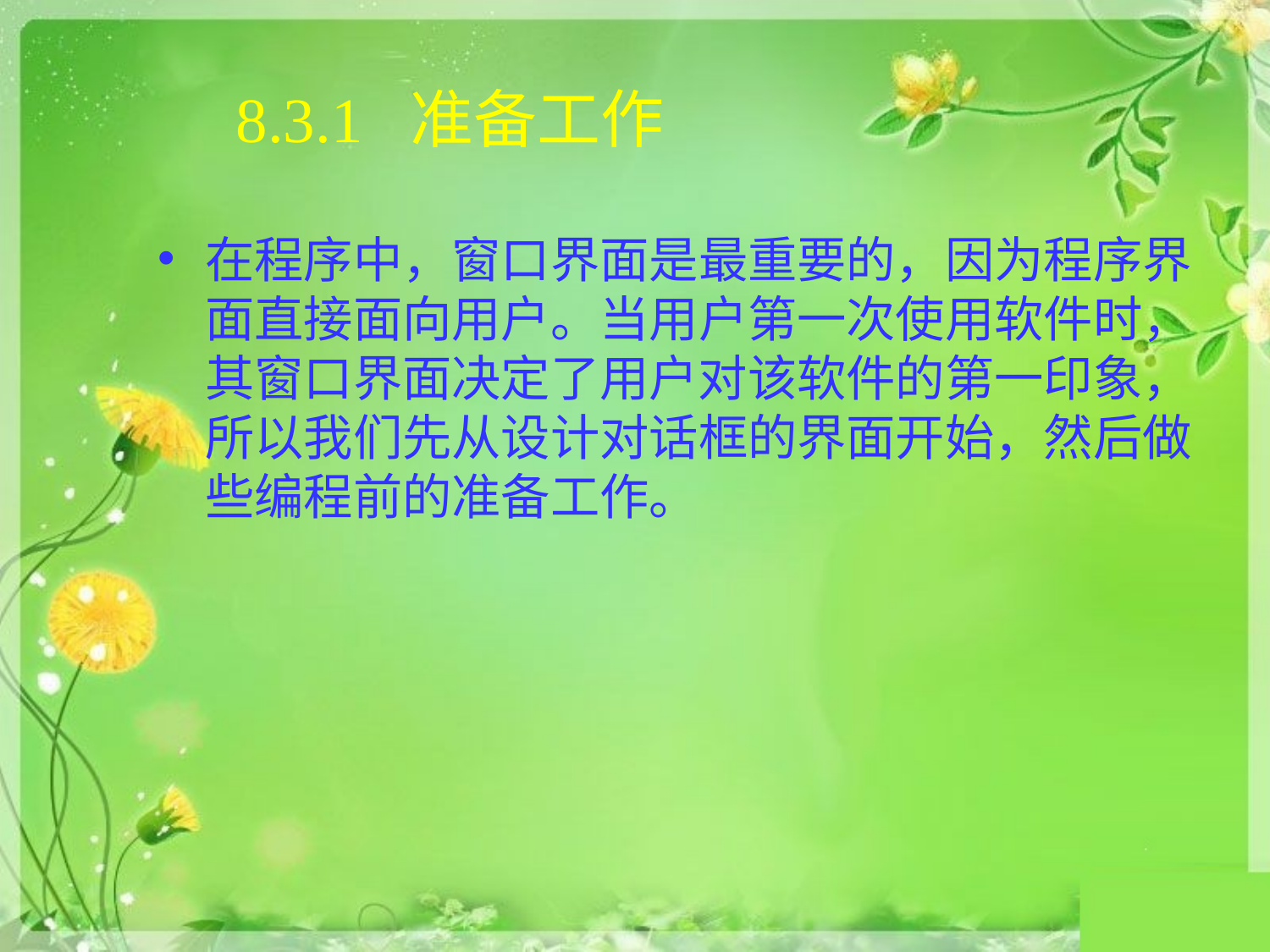

# 8.3.1  准备工作
在程序中，窗口界面是最重要的，因为程序界面直接面向用户。当用户第一次使用软件时，其窗口界面决定了用户对该软件的第一印象，所以我们先从设计对话框的界面开始，然后做些编程前的准备工作。